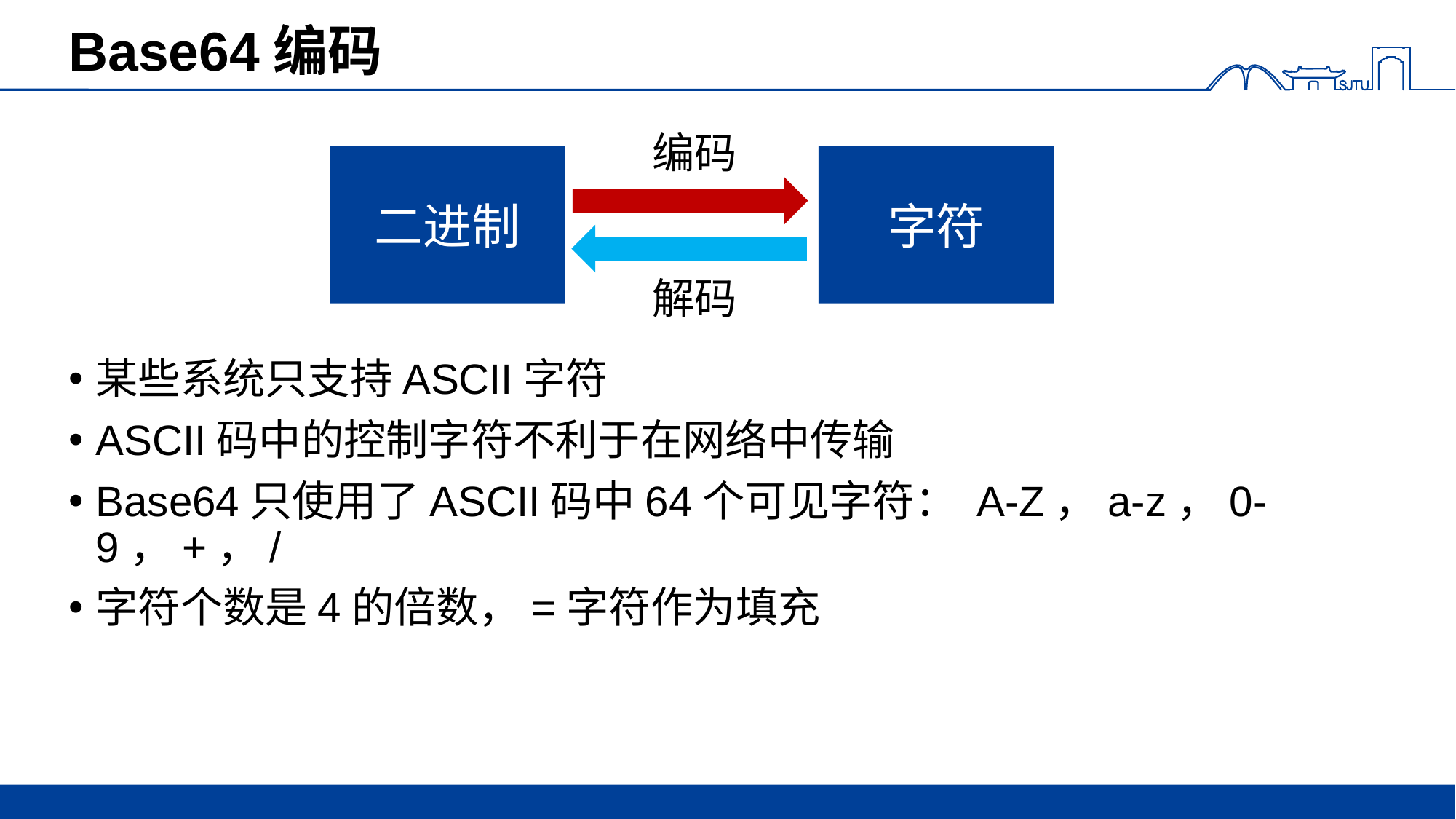

# Base64编码

某些系统只支持ASCII字符
ASCII码中的控制字符不利于在网络中传输
Base64只使用了ASCII码中64个可见字符： A-Z，a-z，0-9，+，/
字符个数是4的倍数，=字符作为填充

编码
字符
二进制

解码
18